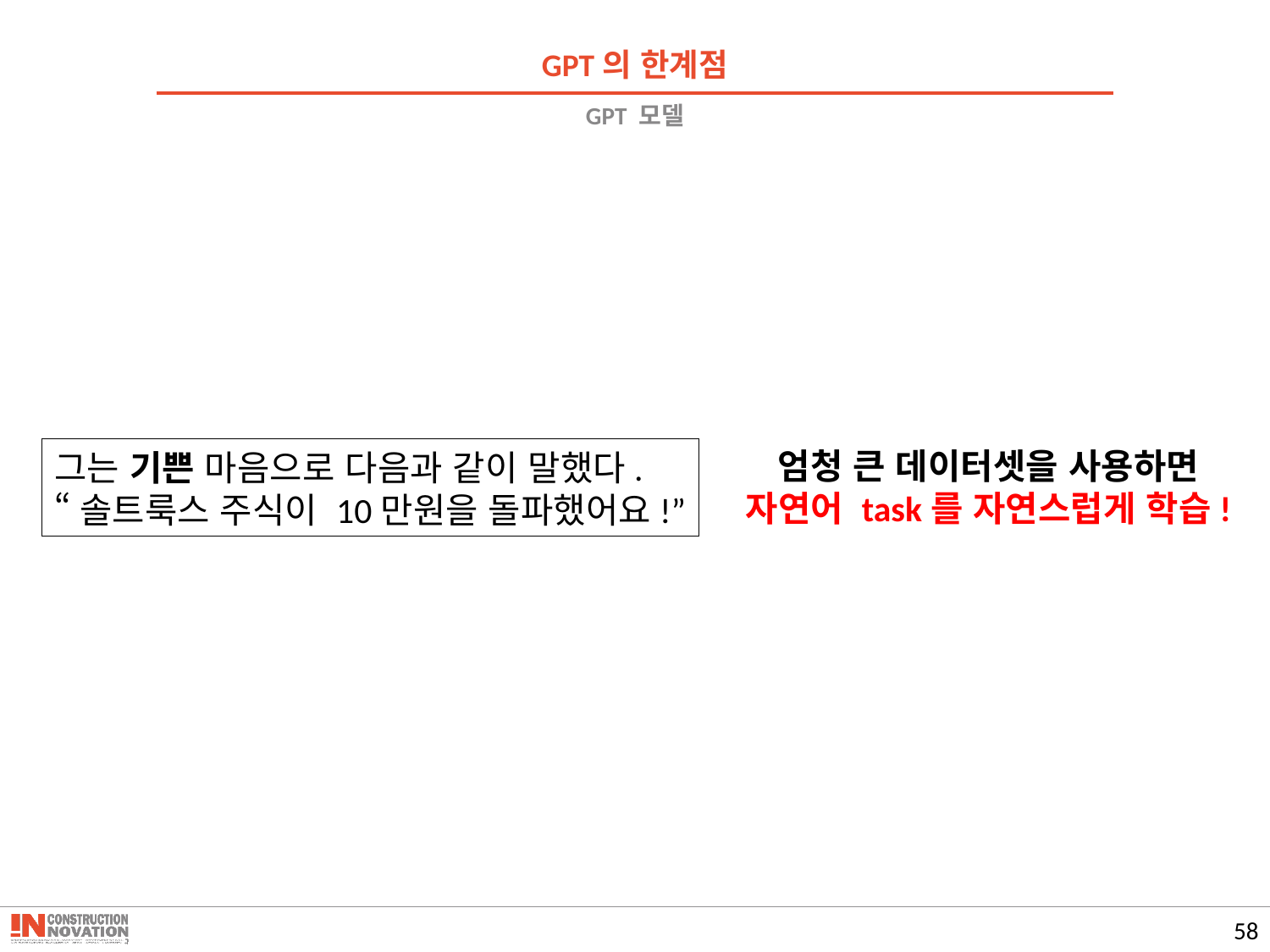

GPT의 한계점
# GPT 모델

엄청 큰 데이터셋을 사용하면
자연어 task를 자연스럽게 학습!
그는 기쁜 마음으로 다음과 같이 말했다.
“솔트룩스 주식이 10만원을 돌파했어요!”